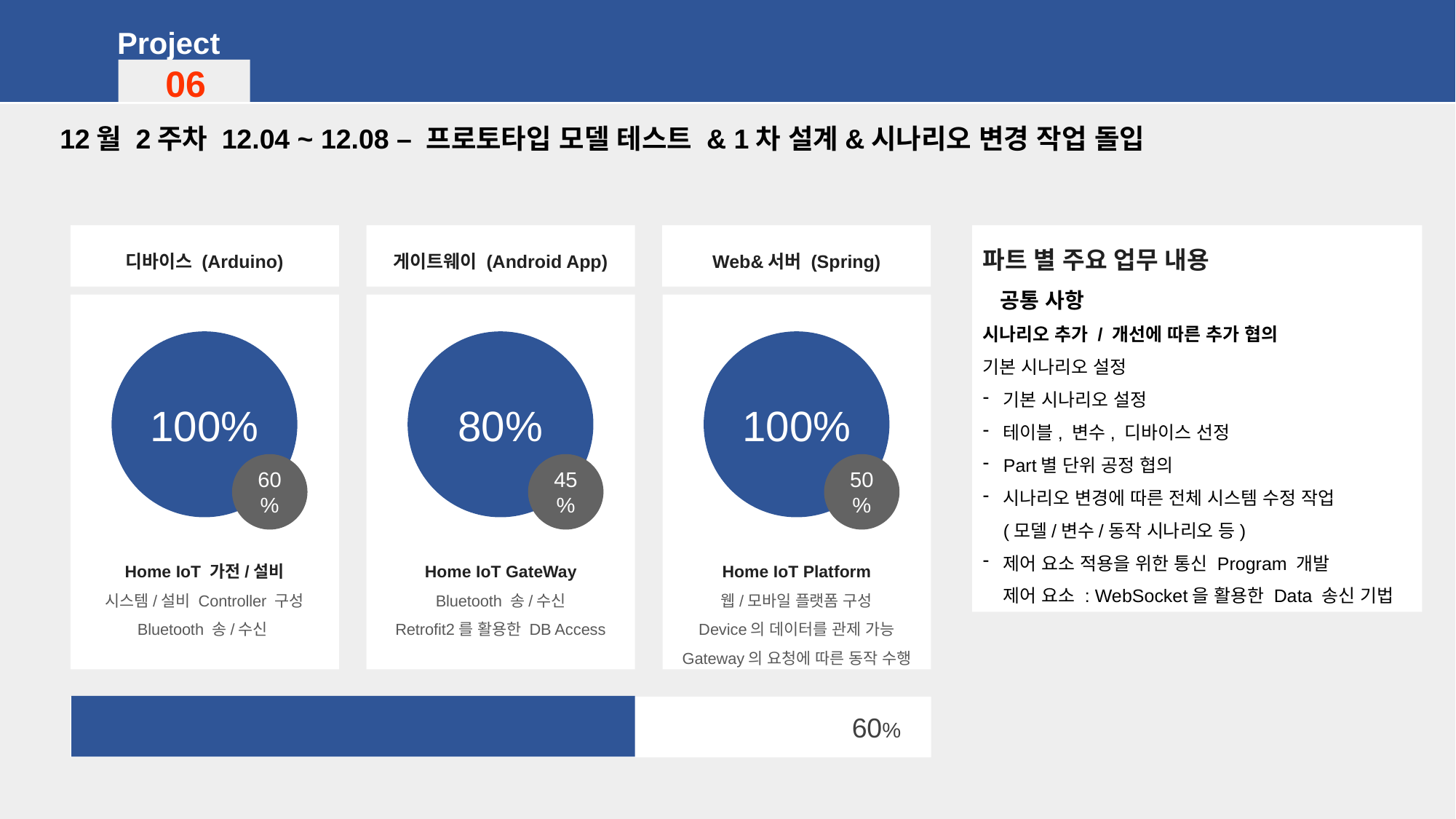

Project
06

12월 2주차 12.04 ~ 12.08 – 프로토타입 모델 테스트 & 1차 설계&시나리오 변경 작업 돌입

Web&서버 (Spring)
파트 별 주요 업무 내용
  공통 사항
시나리오 추가 / 개선에 따른 추가 협의
기본 시나리오 설정
기본 시나리오 설정
테이블, 변수, 디바이스 선정
Part별 단위 공정 협의
시나리오 변경에 따른 전체 시스템 수정 작업
(모델/변수/동작 시나리오 등)
제어 요소 적용을 위한 통신 Program 개발
제어 요소 : WebSocket을 활용한 Data 송신 기법

게이트웨이 (Android App)
디바이스 (Arduino)

100%
80%
100%
60%
45%
50
%
Home IoT 가전/설비
시스템/설비 Controller 구성
Bluetooth 송/수신
Home IoT GateWay
Bluetooth 송/수신
Retrofit2를 활용한 DB Access

Home IoT Platform
웹/모바일 플랫폼 구성
Device의 데이터를 관제 가능
Gateway의 요청에 따른 동작 수행

60%